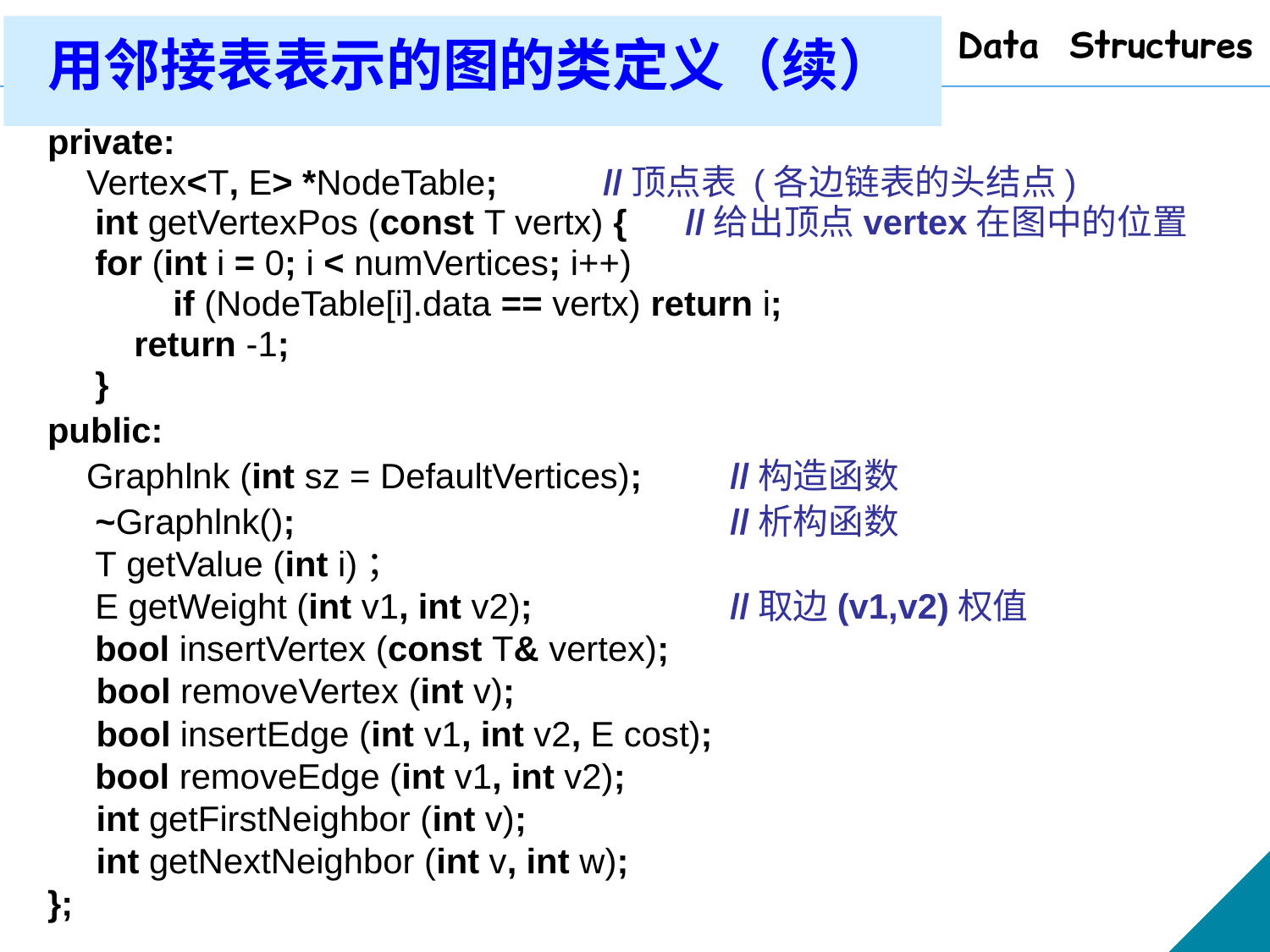

用邻接表表示的图的类定义（续）
private:
    Vertex<T, E> *NodeTable;        	//顶点表 (各边链表的头结点)
 	int getVertexPos (const T vertx) {      //给出顶点vertex在图中的位置
	for (int i = 0; i < numVertices; i++)
	        if (NodeTable[i].data == vertx) return i;
 	    return -1;
	}
public:
    Graphlnk (int sz = DefaultVertices);  	//构造函数
   	~Graphlnk();				//析构函数
 	T getValue (int i)；
 	E getWeight (int v1, int v2);	     	//取边(v1,v2)权值
	bool insertVertex (const T& vertex);
     bool removeVertex (int v);
     bool insertEdge (int v1, int v2, E cost);
	bool removeEdge (int v1, int v2);
     int getFirstNeighbor (int v);
     int getNextNeighbor (int v, int w);
};